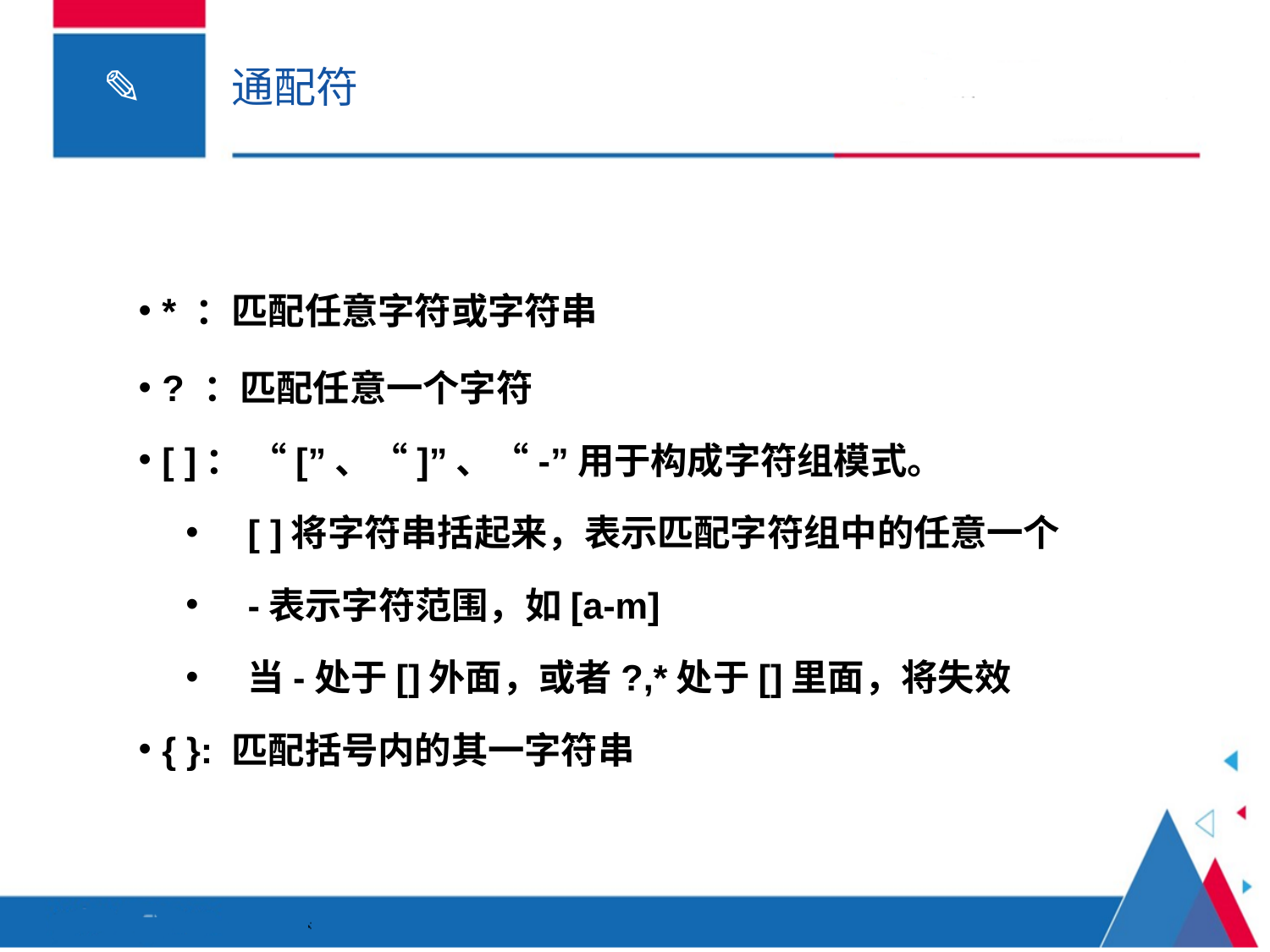

# 通配符
* ：匹配任意字符或字符串
? ：匹配任意一个字符
[ ]： “[”、“]”、“-”用于构成字符组模式。
[ ]将字符串括起来，表示匹配字符组中的任意一个
-表示字符范围，如[a-m]
当-处于[]外面，或者?,*处于[]里面，将失效
{ }: 匹配括号内的其一字符串